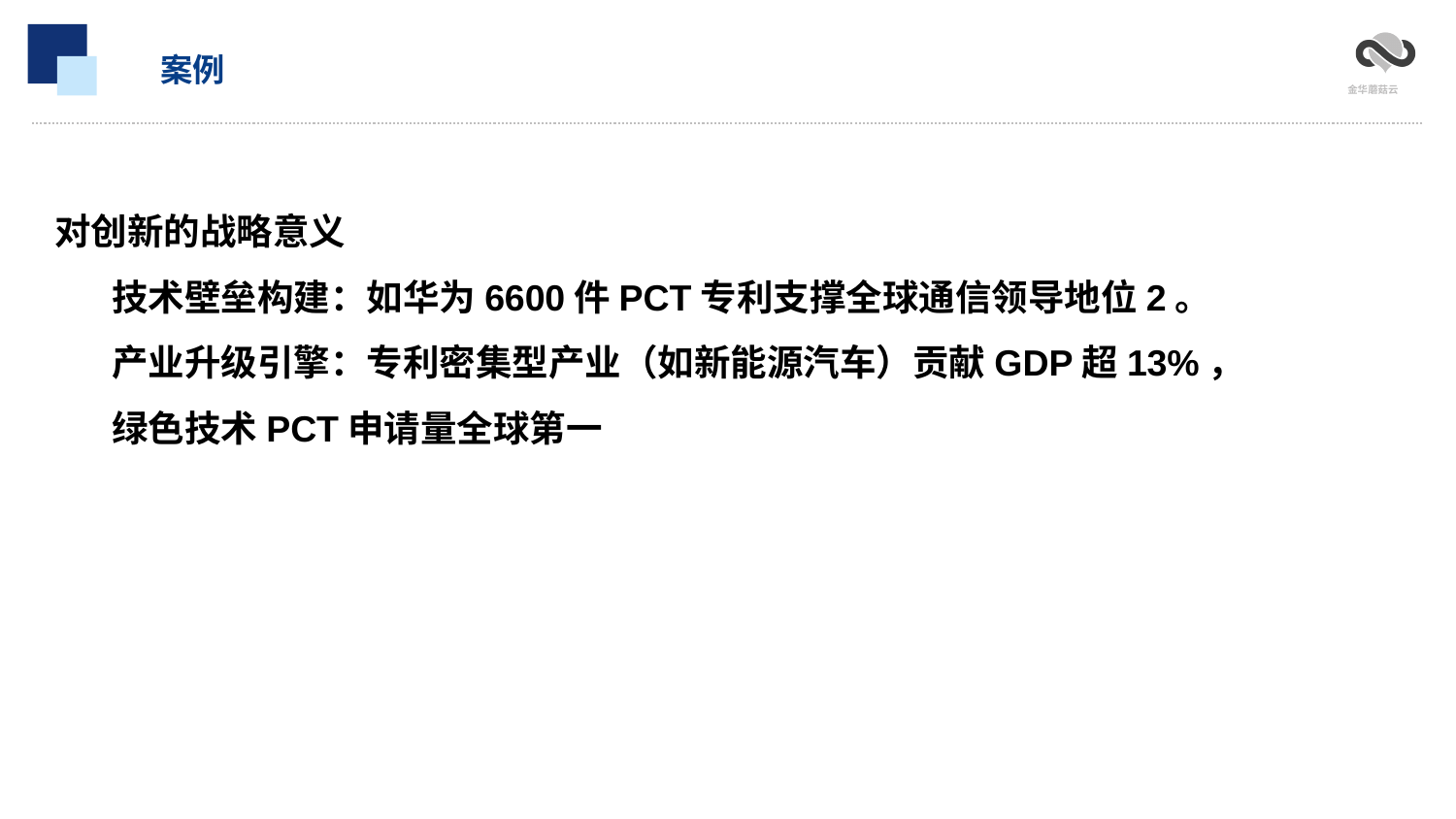

案例
对创新的战略意义
技术壁垒构建：如华为6600件PCT专利支撑全球通信领导地位2。
产业升级引擎：专利密集型产业（如新能源汽车）贡献GDP超13%，
绿色技术PCT申请量全球第一